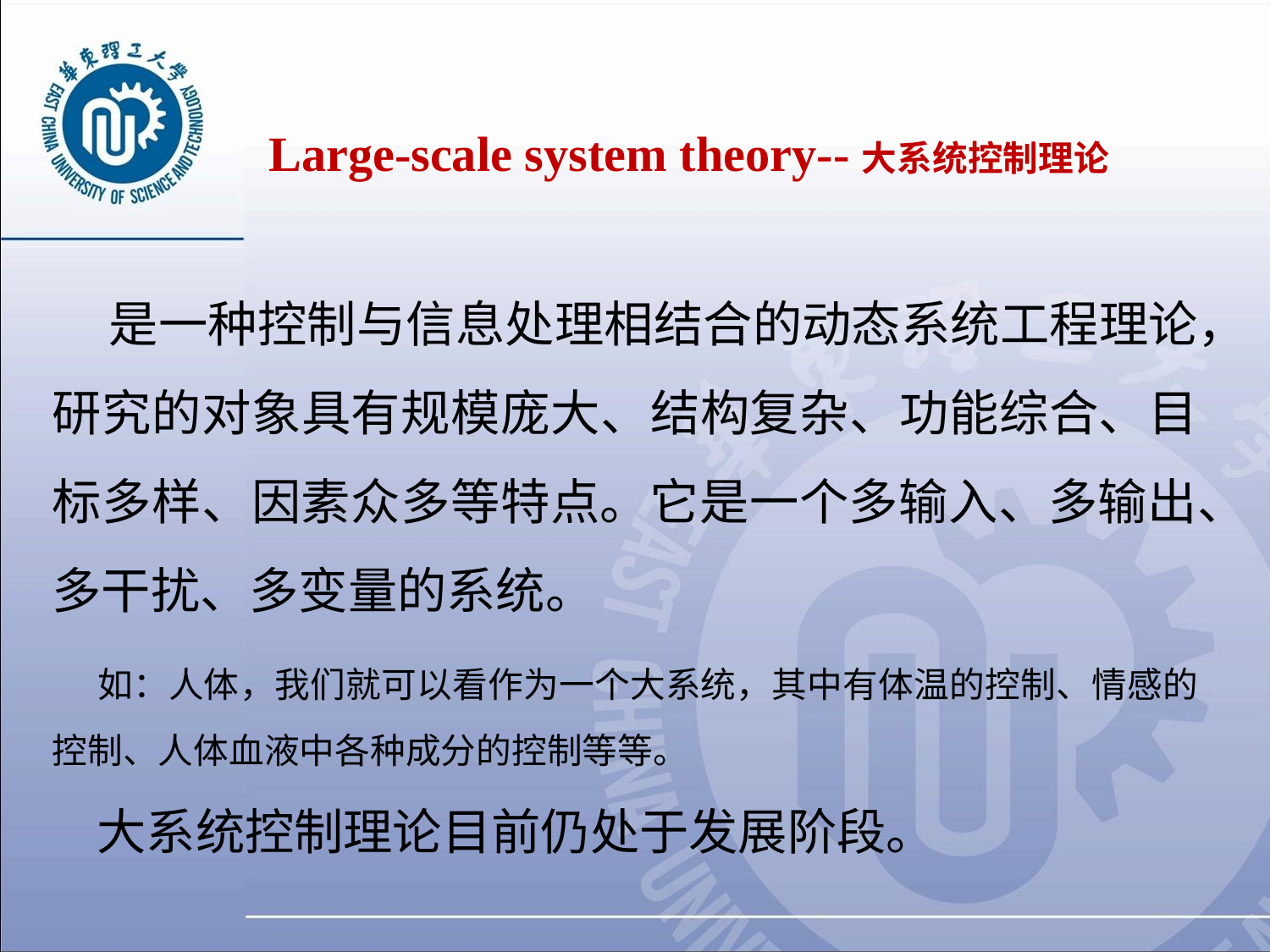

Large-scale system theory--大系统控制理论
    是一种控制与信息处理相结合的动态系统工程理论，研究的对象具有规模庞大、结构复杂、功能综合、目标多样、因素众多等特点。它是一个多输入、多输出、多干扰、多变量的系统。
   如：人体，我们就可以看作为一个大系统，其中有体温的控制、情感的控制、人体血液中各种成分的控制等等。
   大系统控制理论目前仍处于发展阶段。